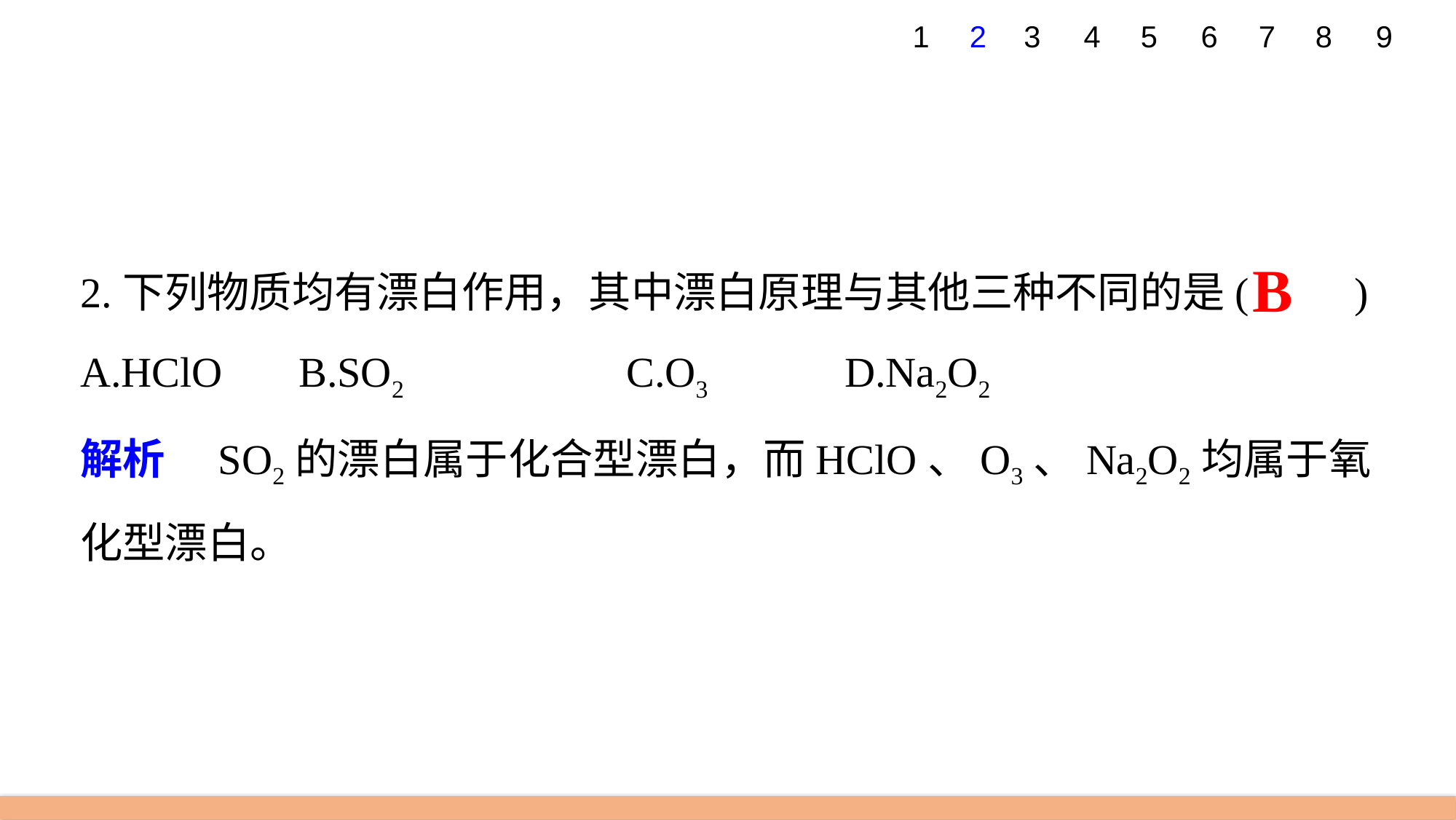

7
8
9
1
2
3
4
5
6
2.下列物质均有漂白作用，其中漂白原理与其他三种不同的是(　　)
A.HClO  	B.SO2  		C.O3  		D.Na2O2
解析　SO2的漂白属于化合型漂白，而HClO、O3、Na2O2均属于氧化型漂白。
B